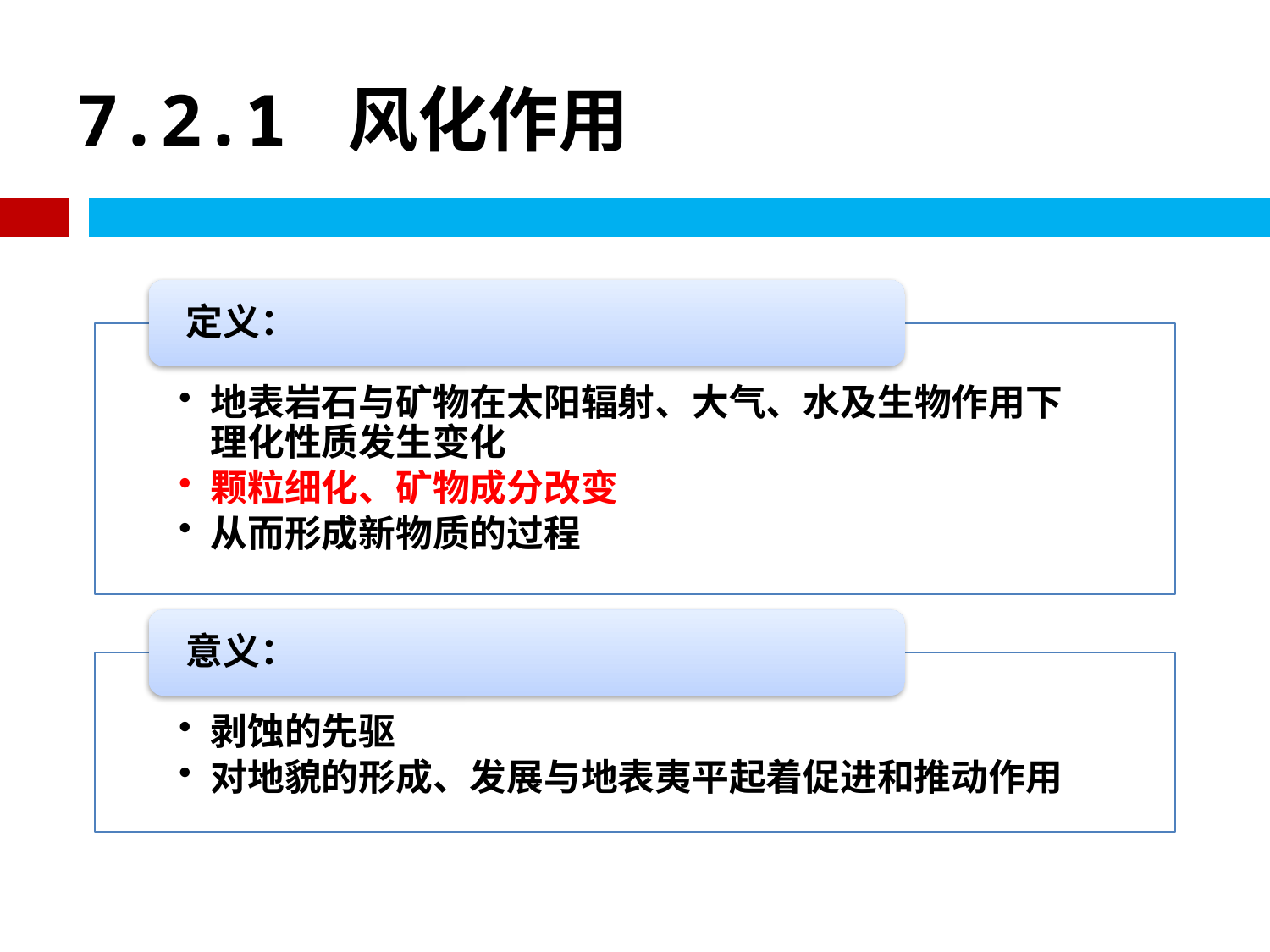

# 7.2.1 风化作用
地表岩石与矿物在太阳辐射、大气、水及生物作用下理化性质发生变化
颗粒细化、矿物成分改变
从而形成新物质的过程
定义：
剥蚀的先驱
对地貌的形成、发展与地表夷平起着促进和推动作用
意义：